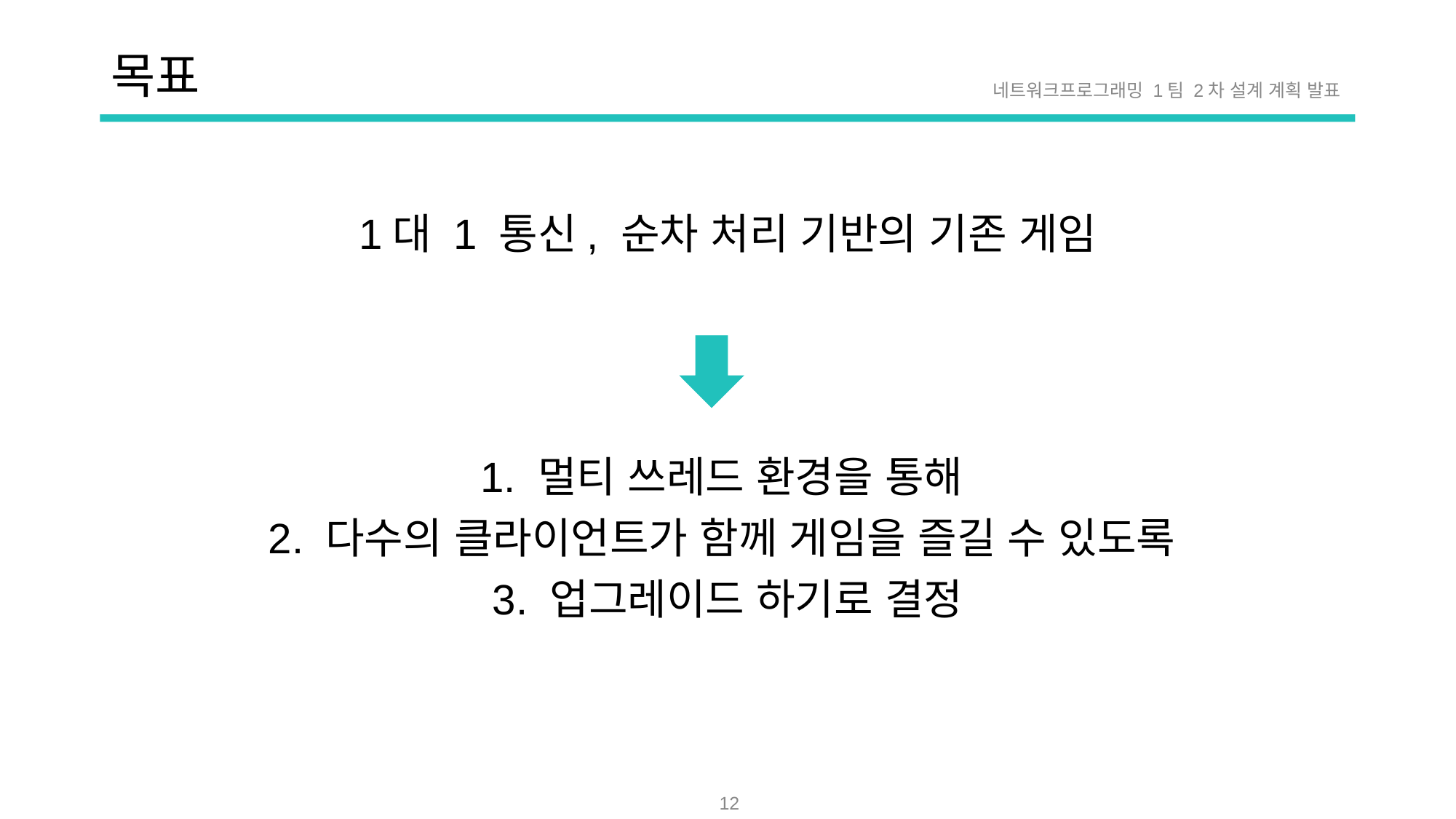

# 목표
네트워크프로그래밍 1팀 2차 설계 계획 발표

1대 1 통신, 순차 처리 기반의 기존 게임

1. 멀티 쓰레드 환경을 통해
2. 다수의 클라이언트가 함께 게임을 즐길 수 있도록
3. 업그레이드 하기로 결정

12